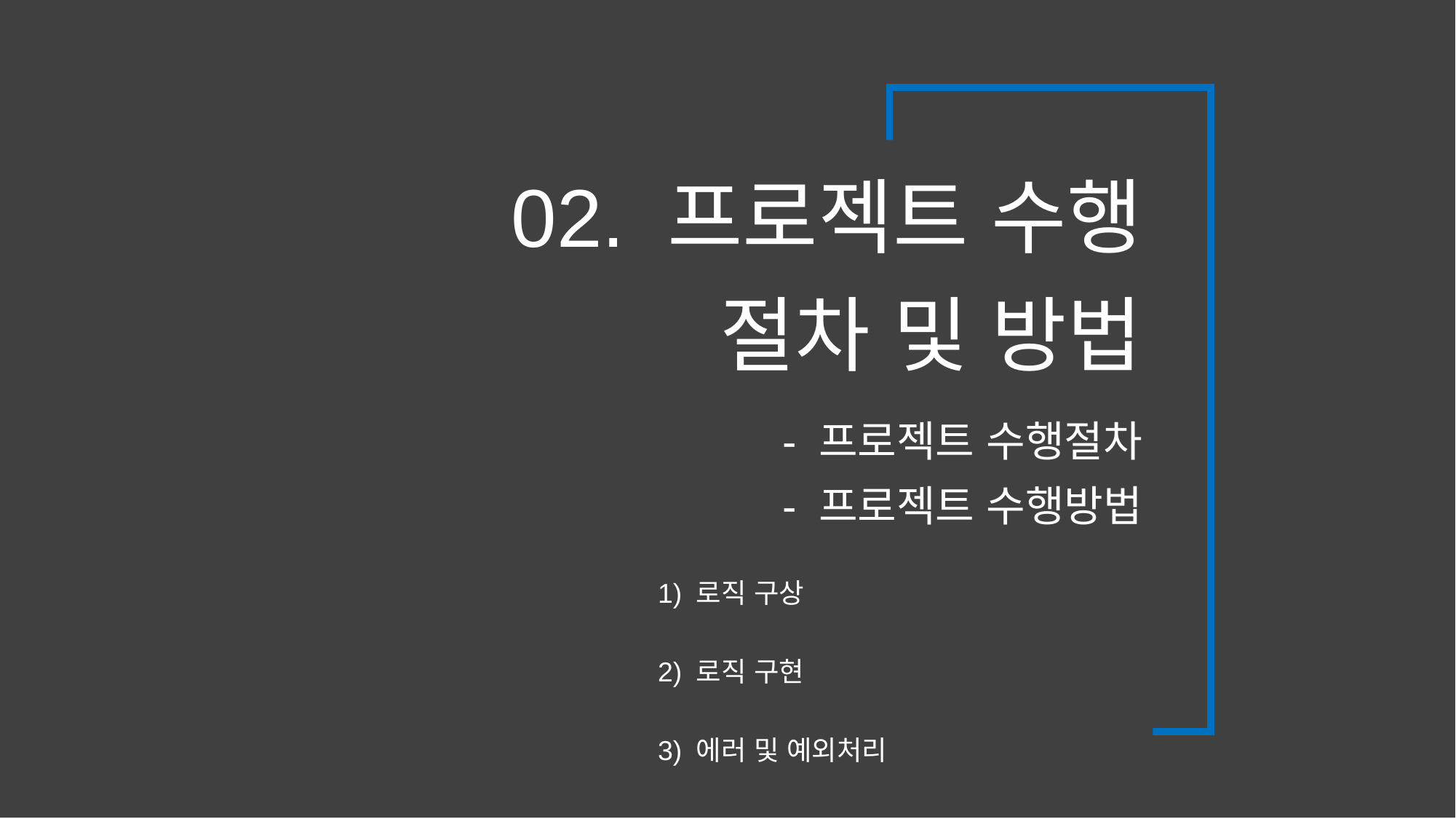

02. 프로젝트 수행 절차 및 방법
	- 프로젝트 수행절차
	- 프로젝트 수행방법
								1) 로직 구상
								2) 로직 구현
								3) 에러 및 예외처리